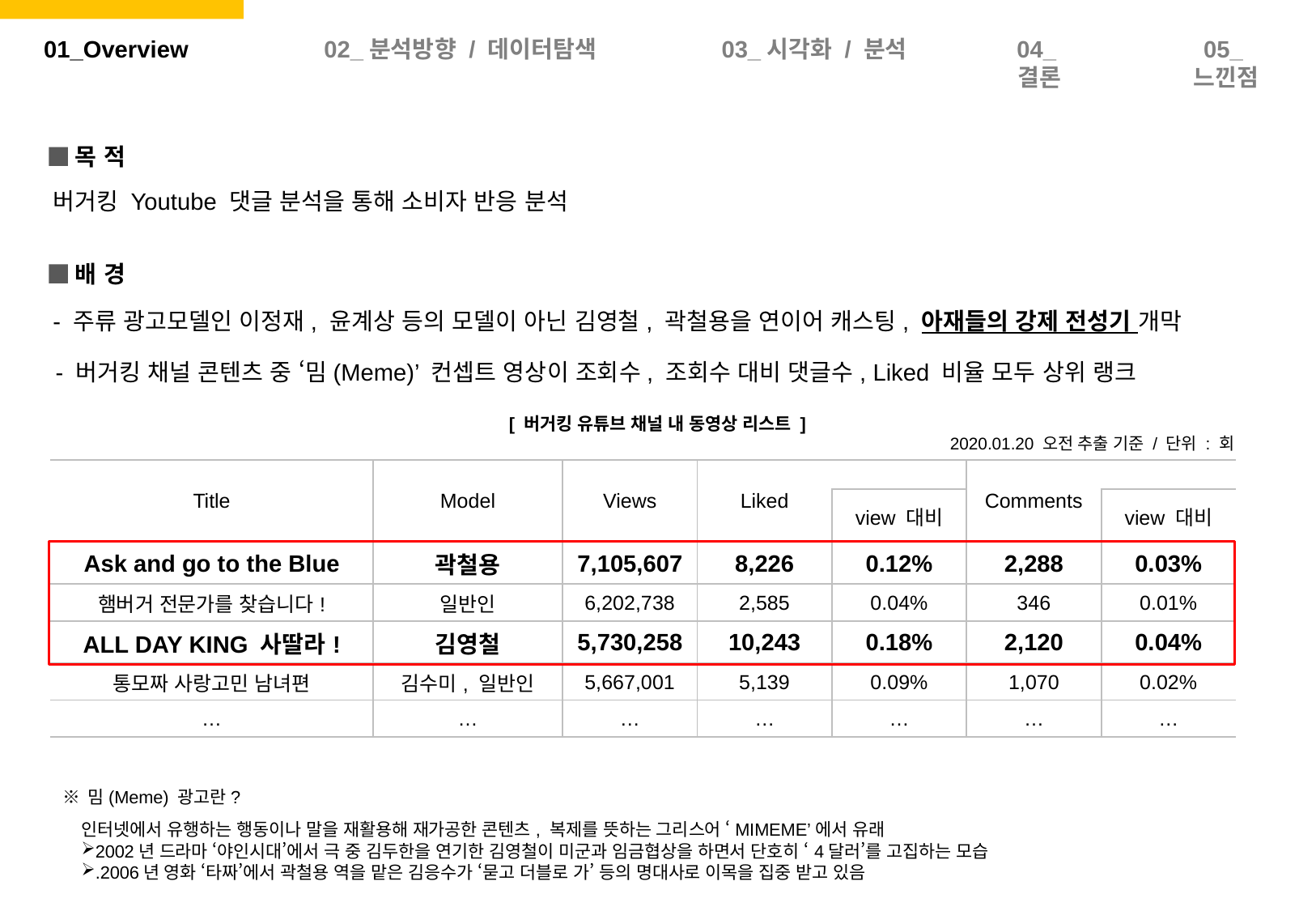

01_Overview
02_분석방향 / 데이터탐색
03_시각화 / 분석
04_결론
05_느낀점
목 적

버거킹 Youtube 댓글 분석을 통해 소비자 반응 분석
배 경

- 주류 광고모델인 이정재, 윤계상 등의 모델이 아닌 김영철, 곽철용을 연이어 캐스팅, 아재들의 강제 전성기 개막
- 버거킹 채널 콘텐츠 중 ‘밈(Meme)’ 컨셉트 영상이 조회수, 조회수 대비 댓글수, Liked 비율 모두 상위 랭크
[ 버거킹 유튜브 채널 내 동영상 리스트 ]
2020.01.20 오전 추출 기준 / 단위 : 회
| Title | Model | Views | Liked |  | Comments |  |
| --- | --- | --- | --- | --- | --- | --- |
|  |  |  |  | view 대비 |  | view 대비 |
| Ask and go to the Blue | 곽철용 | 7,105,607 | 8,226 | 0.12% | 2,288 | 0.03% |
| 햄버거 전문가를 찾습니다! | 일반인 | 6,202,738 | 2,585 | 0.04% | 346 | 0.01% |
| ALL DAY KING 사딸라! | 김영철 | 5,730,258 | 10,243 | 0.18% | 2,120 | 0.04% |
| 통모짜 사랑고민 남녀편 | 김수미, 일반인 | 5,667,001 | 5,139 | 0.09% | 1,070 | 0.02% |
| … | … | … | … | … | … | … |

※ 밈(Meme) 광고란?
인터넷에서 유행하는 행동이나 말을 재활용해 재가공한 콘텐츠, 복제를 뜻하는 그리스어 ‘MIMEME’에서 유래
2002년 드라마 ‘야인시대’에서 극 중 김두한을 연기한 김영철이 미군과 임금협상을 하면서 단호히 ‘4달러’를 고집하는 모습
.2006년 영화 ‘타짜’에서 곽철용 역을 맡은 김응수가 ‘묻고 더블로 가’ 등의 명대사로 이목을 집중 받고 있음